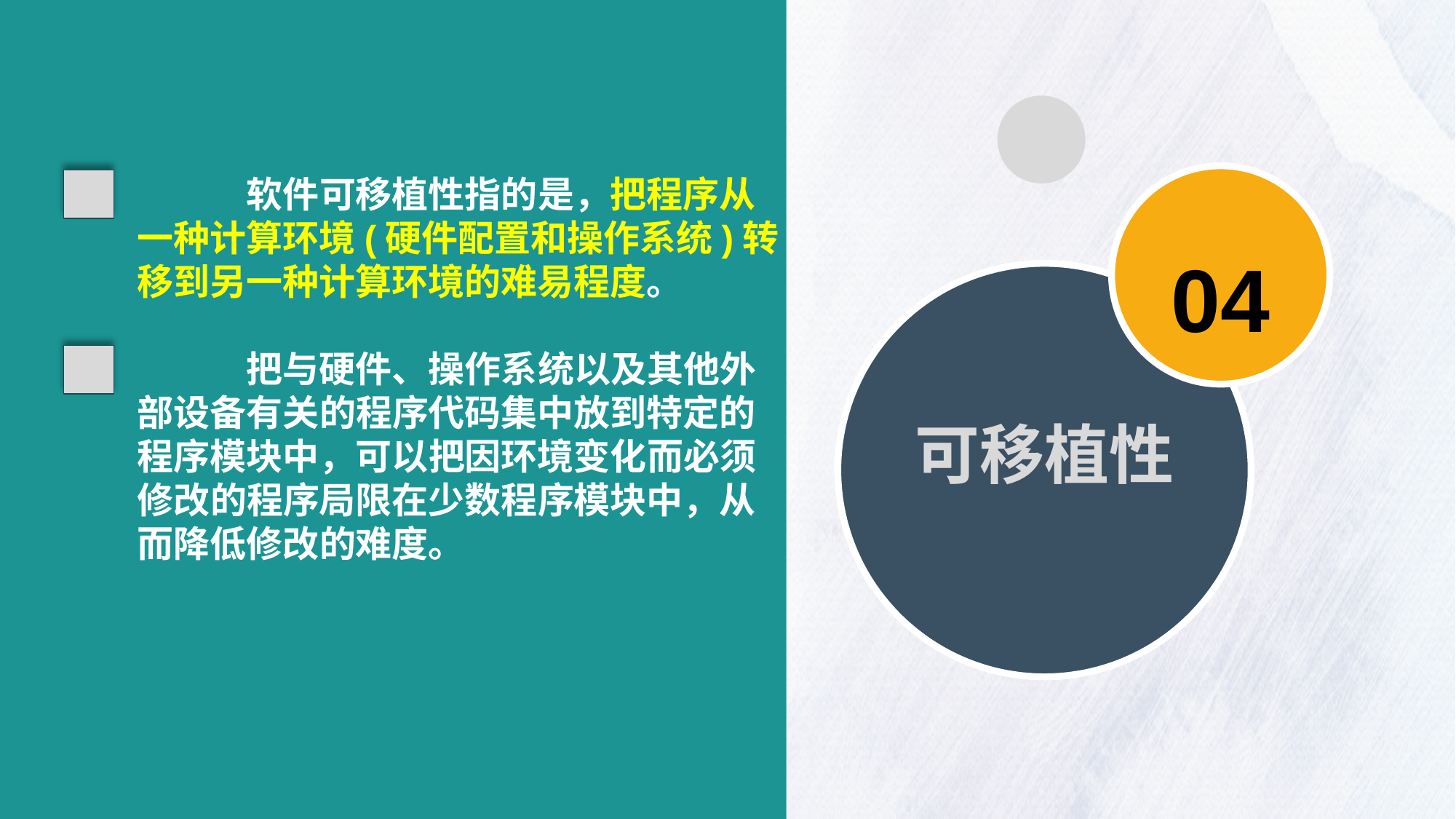

软件可移植性指的是，把程序从一种计算环境(硬件配置和操作系统)转移到另一种计算环境的难易程度。

	把与硬件、操作系统以及其他外部设备有关的程序代码集中放到特定的程序模块中，可以把因环境变化而必须修改的程序局限在少数程序模块中，从而降低修改的难度。

04

可移植性